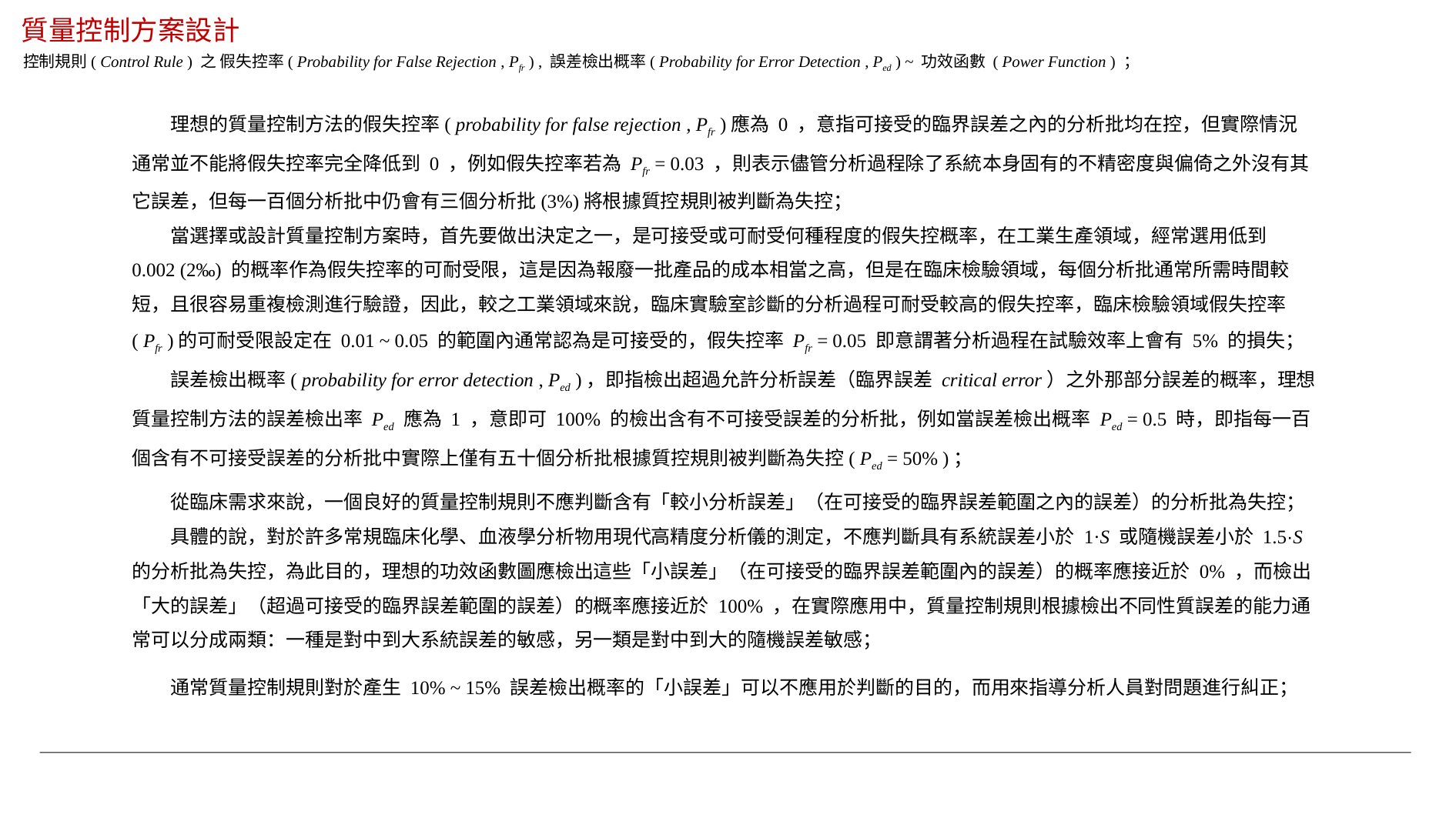

質量控制方案設計
控制規則( Control Rule ) 之 假失控率( Probability for False Rejection , Pfr ) , 誤差檢出概率( Probability for Error Detection , Ped ) ~ 功效函數 ( Power Function ) ；
        理想的質量控制方法的假失控率( probability for false rejection , Pfr )應為 0 ，意指可接受的臨界誤差之內的分析批均在控，但實際情況通常並不能將假失控率完全降低到 0 ，例如假失控率若為 Pfr = 0.03 ，則表示儘管分析過程除了系統本身固有的不精密度與偏倚之外沒有其它誤差，但每一百個分析批中仍會有三個分析批(3%)將根據質控規則被判斷為失控；
        當選擇或設計質量控制方案時，首先要做出決定之一，是可接受或可耐受何種程度的假失控概率，在工業生產領域，經常選用低到 0.002 (2‰) 的概率作為假失控率的可耐受限，這是因為報廢一批產品的成本相當之高，但是在臨床檢驗領域，每個分析批通常所需時間較短，且很容易重複檢測進行驗證，因此，較之工業領域來說，臨床實驗室診斷的分析過程可耐受較高的假失控率，臨床檢驗領域假失控率( Pfr )的可耐受限設定在 0.01 ~ 0.05 的範圍內通常認為是可接受的，假失控率 Pfr = 0.05 即意謂著分析過程在試驗效率上會有 5% 的損失；
        誤差檢出概率( probability for error detection , Ped )，即指檢出超過允許分析誤差（臨界誤差 critical error）之外那部分誤差的概率，理想質量控制方法的誤差檢出率 Ped 應為 1 ，意即可 100% 的檢出含有不可接受誤差的分析批，例如當誤差檢出概率 Ped = 0.5 時，即指每一百個含有不可接受誤差的分析批中實際上僅有五十個分析批根據質控規則被判斷為失控( Ped = 50% )；
        從臨床需求來說，一個良好的質量控制規則不應判斷含有「較小分析誤差」（在可接受的臨界誤差範圍之內的誤差）的分析批為失控；
        具體的說，對於許多常規臨床化學、血液學分析物用現代高精度分析儀的測定，不應判斷具有系統誤差小於 1·S 或隨機誤差小於 1.5·S 的分析批為失控，為此目的，理想的功效函數圖應檢出這些「小誤差」（在可接受的臨界誤差範圍內的誤差）的概率應接近於 0% ，而檢出「大的誤差」（超過可接受的臨界誤差範圍的誤差）的概率應接近於 100% ，在實際應用中，質量控制規則根據檢出不同性質誤差的能力通常可以分成兩類：一種是對中到大系統誤差的敏感，另一類是對中到大的隨機誤差敏感；
        通常質量控制規則對於產生 10% ~ 15% 誤差檢出概率的「小誤差」可以不應用於判斷的目的，而用來指導分析人員對問題進行糾正；